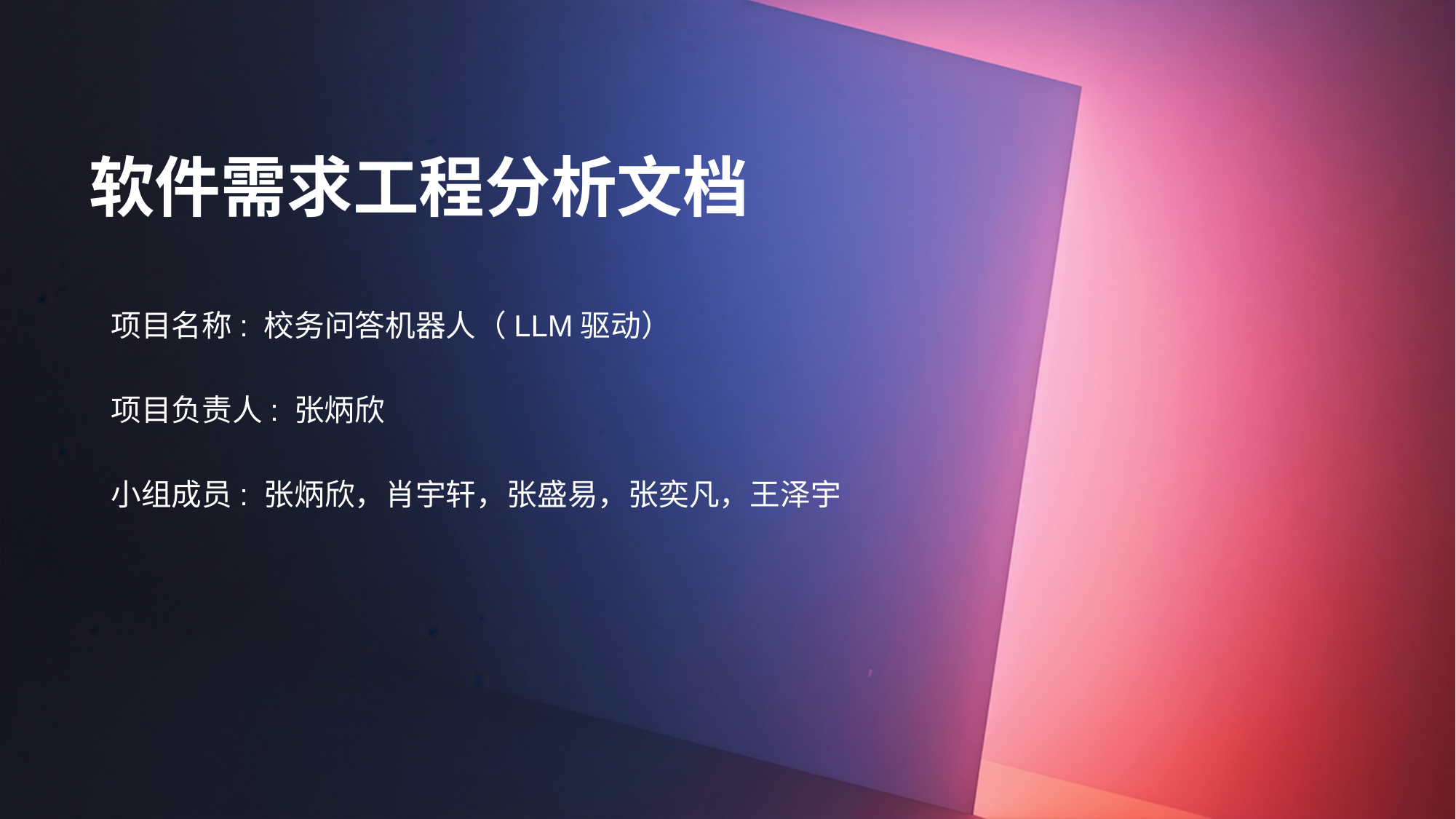

软件需求工程分析文档
项目名称: 校务问答机器人（LLM驱动）

项目负责人: 张炳欣

小组成员: 张炳欣，肖宇轩，张盛易，张奕凡，王泽宇